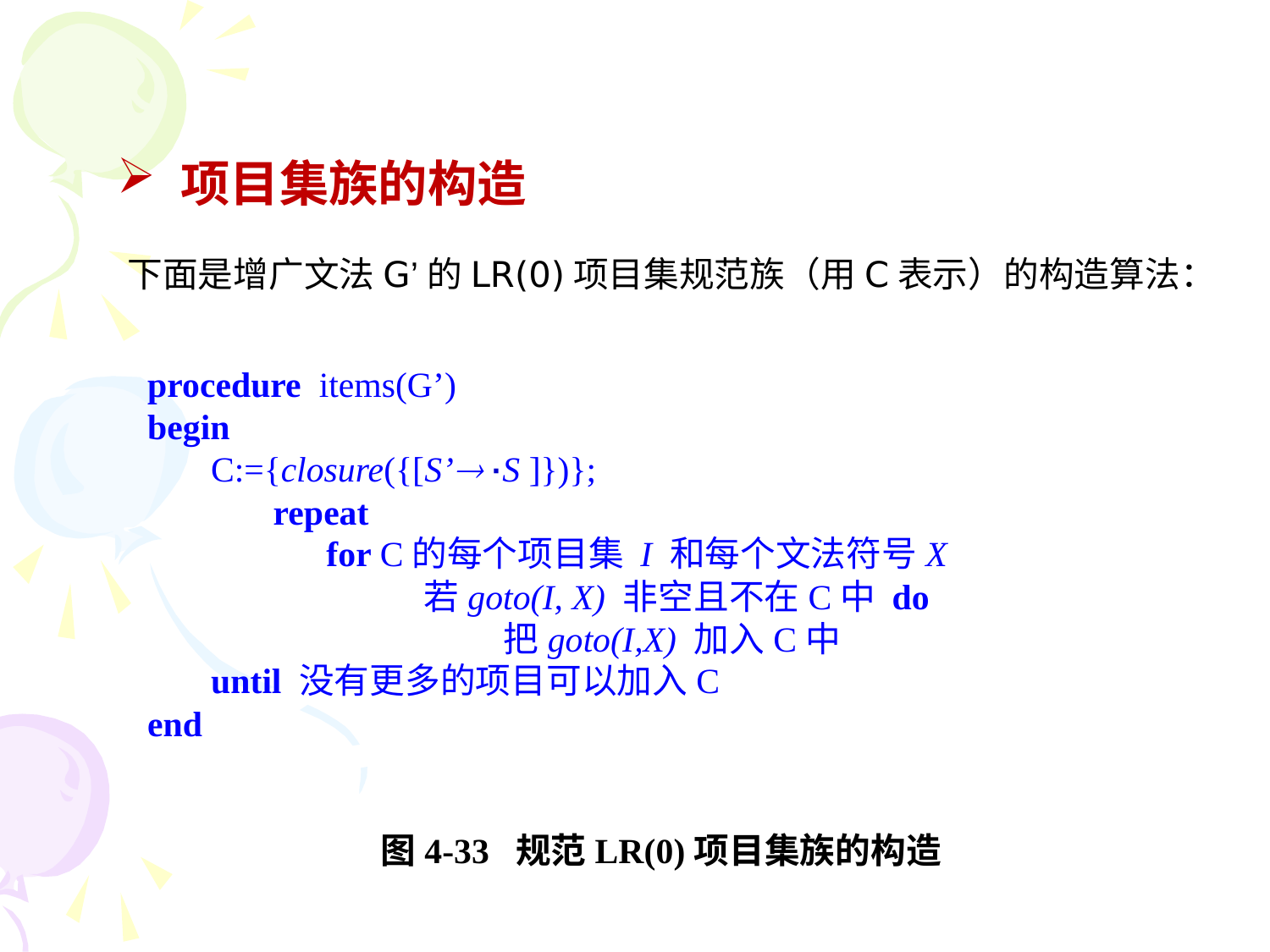

项目集族的构造
下面是增广文法G’的LR(0)项目集规范族（用C表示）的构造算法：
procedure  items(G’)
begin
C:={closure({[S’→ ·S ]})};
       repeat
             for C的每个项目集 I 和每个文法符号X
                       若goto(I, X) 非空且不在C中 do
                                把goto(I,X) 加入C中
until 没有更多的项目可以加入C
end

图4-33  规范LR(0)项目集族的构造
149